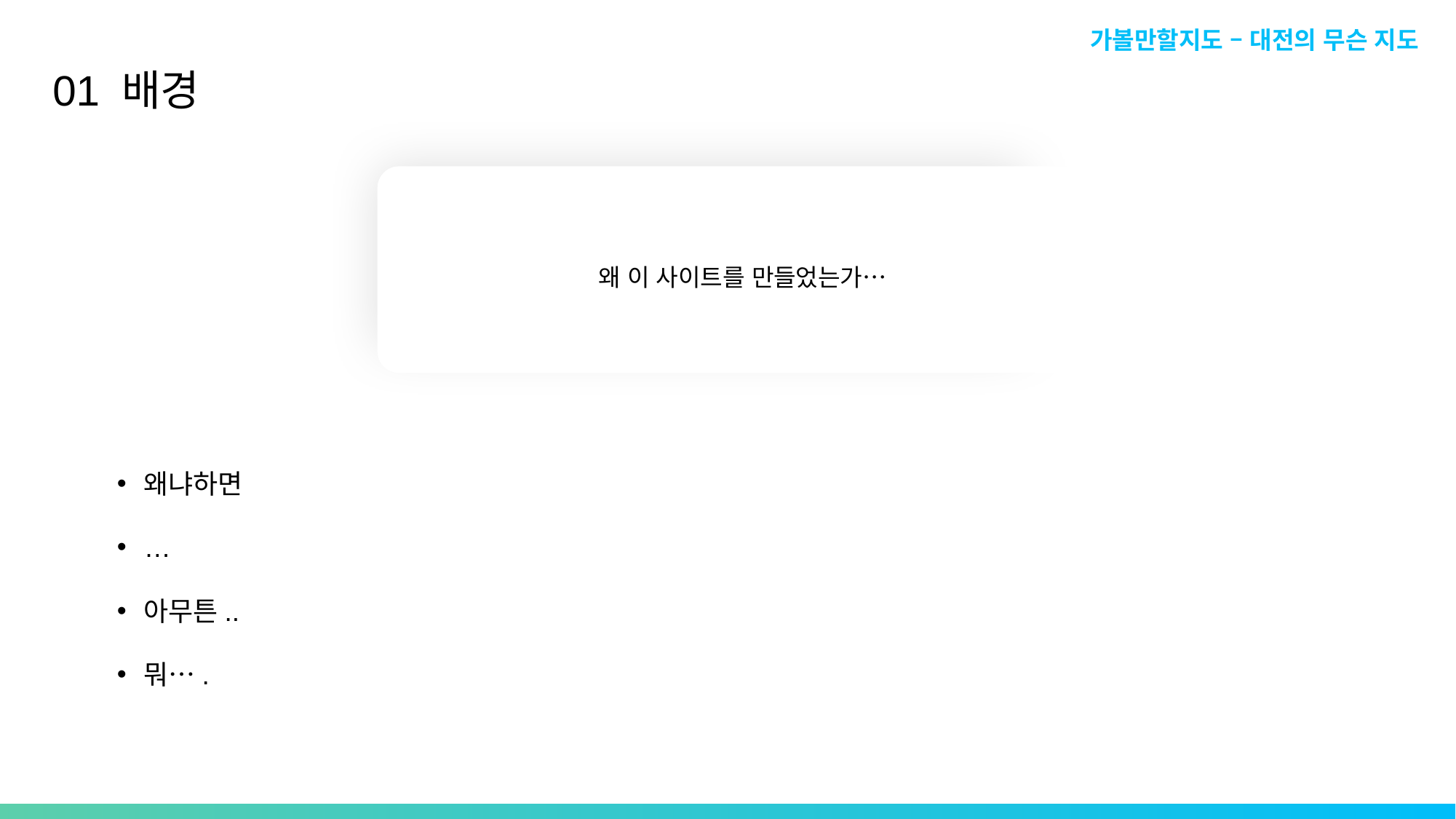

가볼만할지도 – 대전의 무슨 지도
# 01 배경

왜 이 사이트를 만들었는가…
왜냐하면
…
아무튼..
뭐….